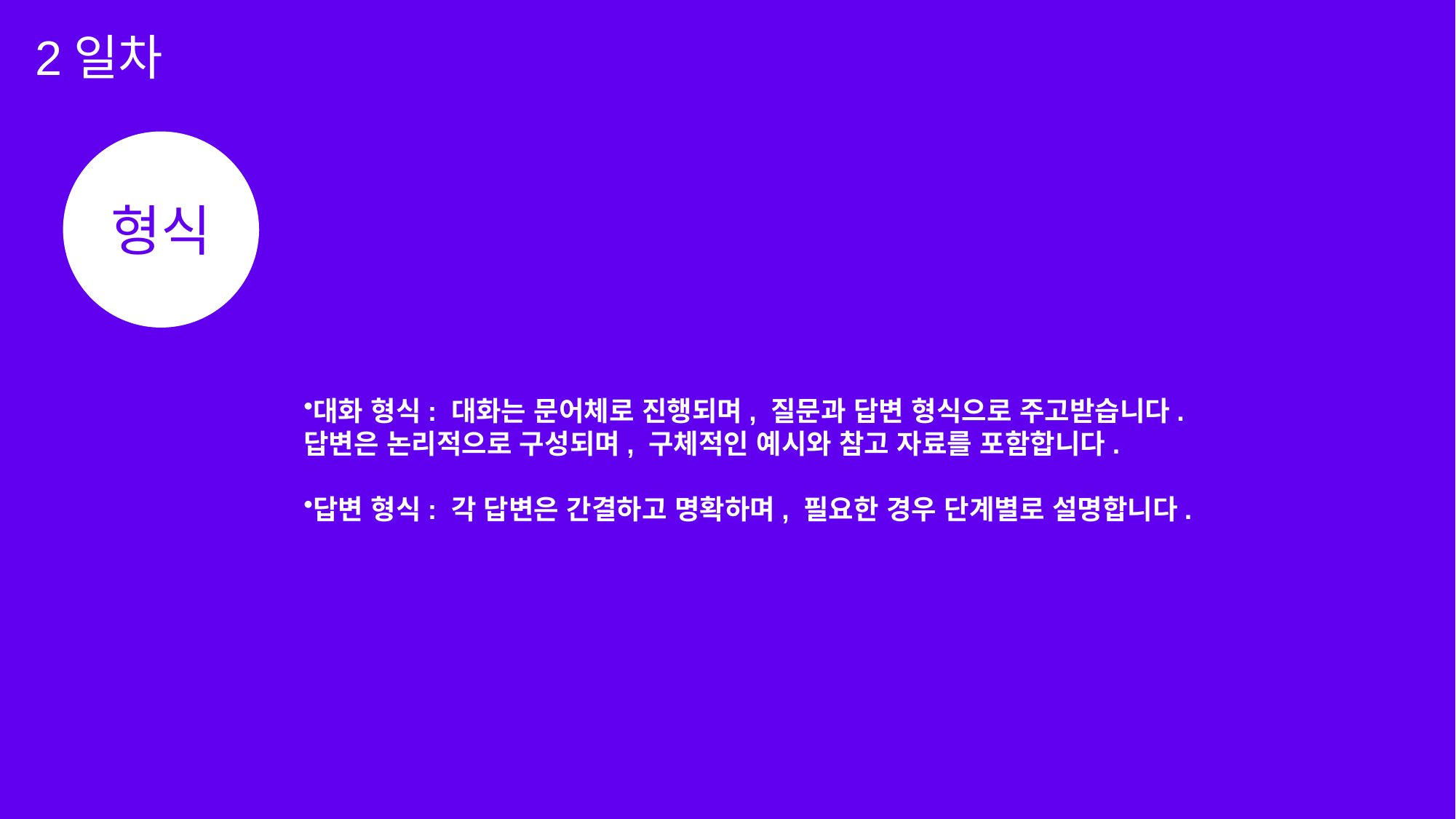

2일차

형식
대화 형식: 대화는 문어체로 진행되며, 질문과 답변 형식으로 주고받습니다.
답변은 논리적으로 구성되며, 구체적인 예시와 참고 자료를 포함합니다.

답변 형식: 각 답변은 간결하고 명확하며, 필요한 경우 단계별로 설명합니다.